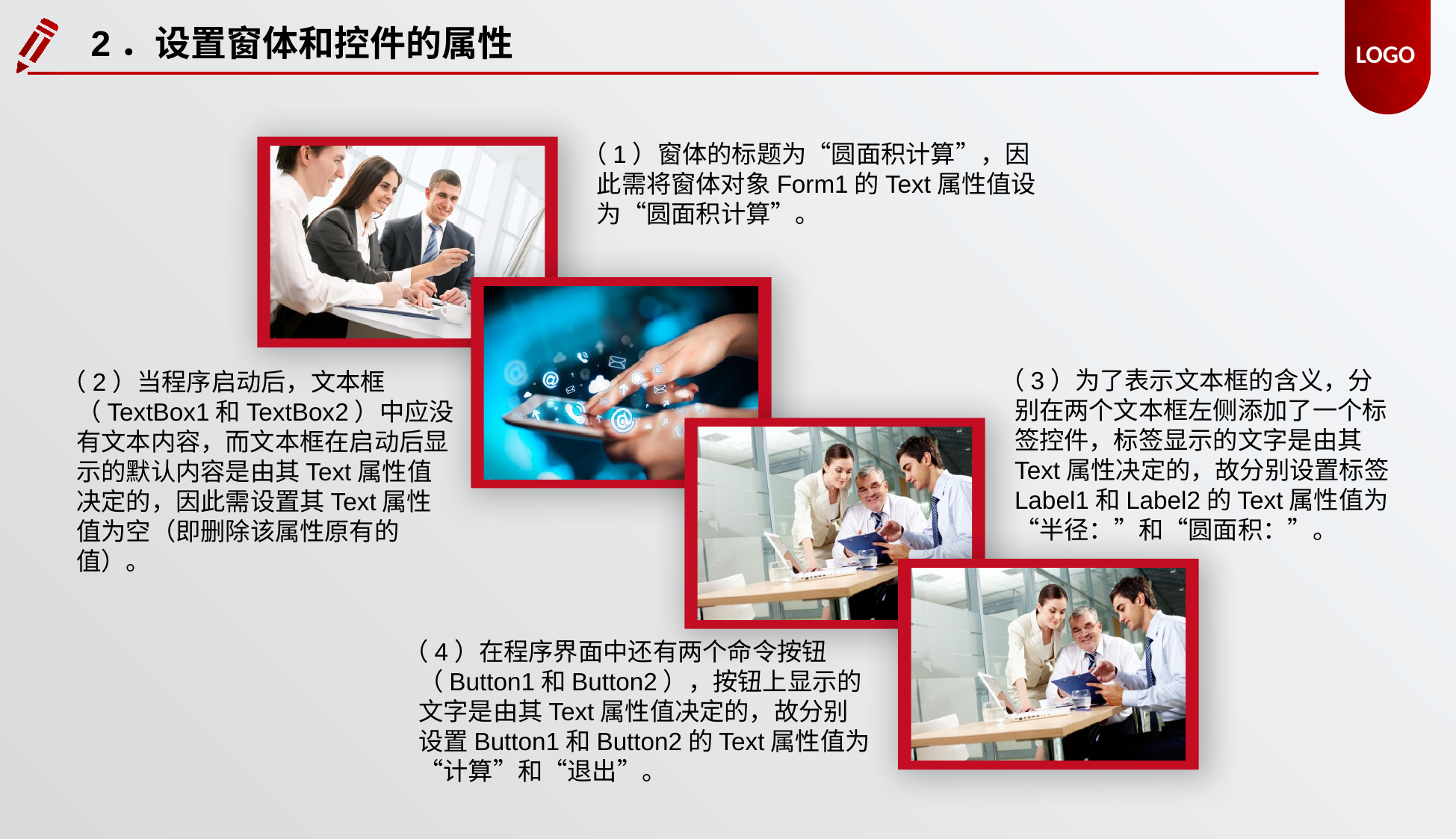

2．设置窗体和控件的属性
（1）窗体的标题为“圆面积计算”，因此需将窗体对象Form1的Text属性值设为“圆面积计算”。

（3）为了表示文本框的含义，分别在两个文本框左侧添加了一个标签控件，标签显示的文字是由其Text属性决定的，故分别设置标签Label1和Label2的Text属性值为“半径：”和“圆面积：”。
（2）当程序启动后，文本框（TextBox1和TextBox2）中应没有文本内容，而文本框在启动后显示的默认内容是由其Text属性值决定的，因此需设置其Text属性值为空（即删除该属性原有的值）。

（4）在程序界面中还有两个命令按钮（Button1和Button2），按钮上显示的文字是由其Text属性值决定的，故分别设置Button1和Button2的Text属性值为“计算”和“退出”。